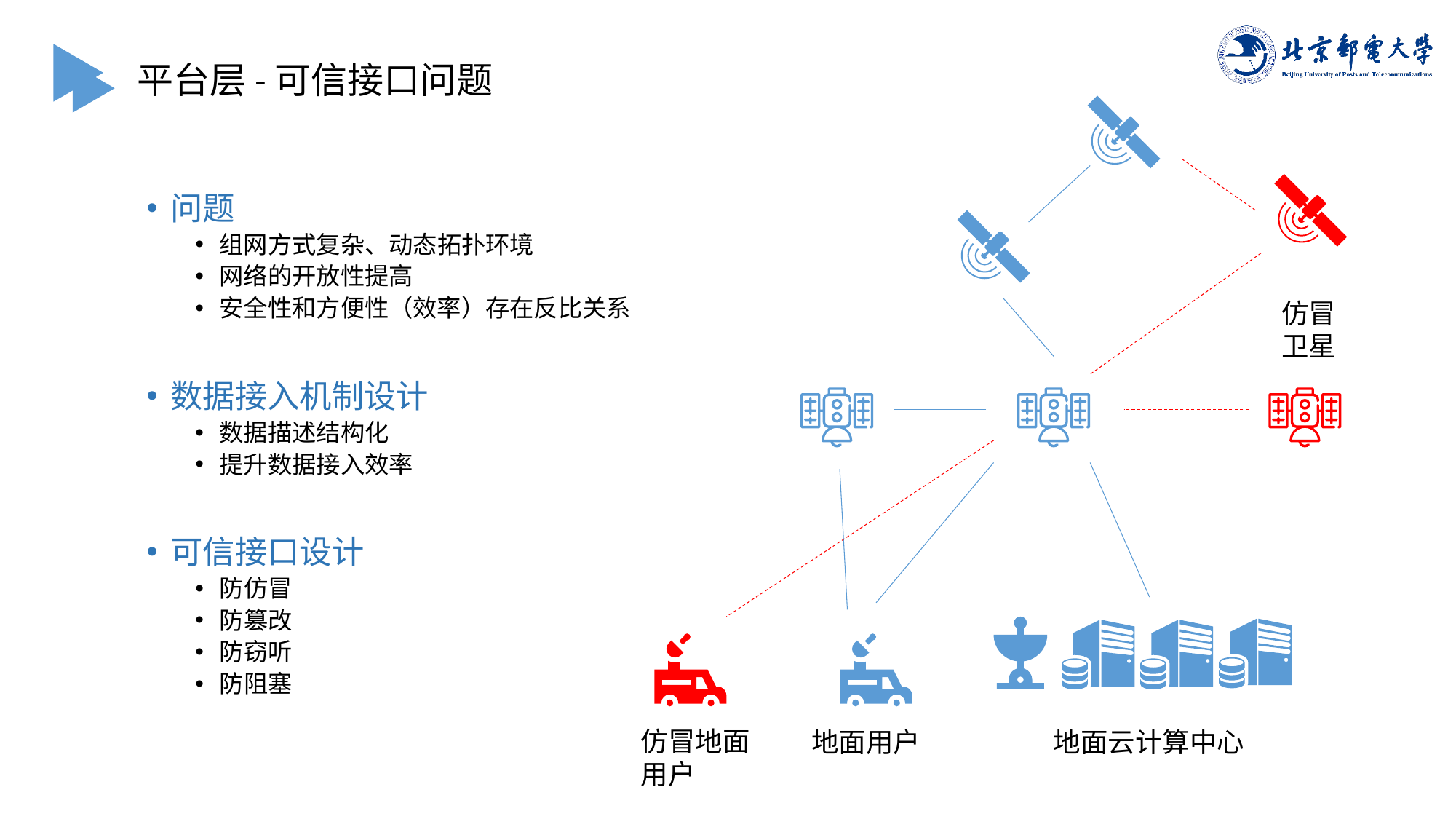

平台层-可信接口问题

问题
组网方式复杂、动态拓扑环境
网络的开放性提高
安全性和方便性（效率）存在反比关系

数据接入机制设计
数据描述结构化
提升数据接入效率

可信接口设计
防仿冒
防篡改
防窃听
防阻塞

仿冒卫星

仿冒地面用户
地面用户
地面云计算中心